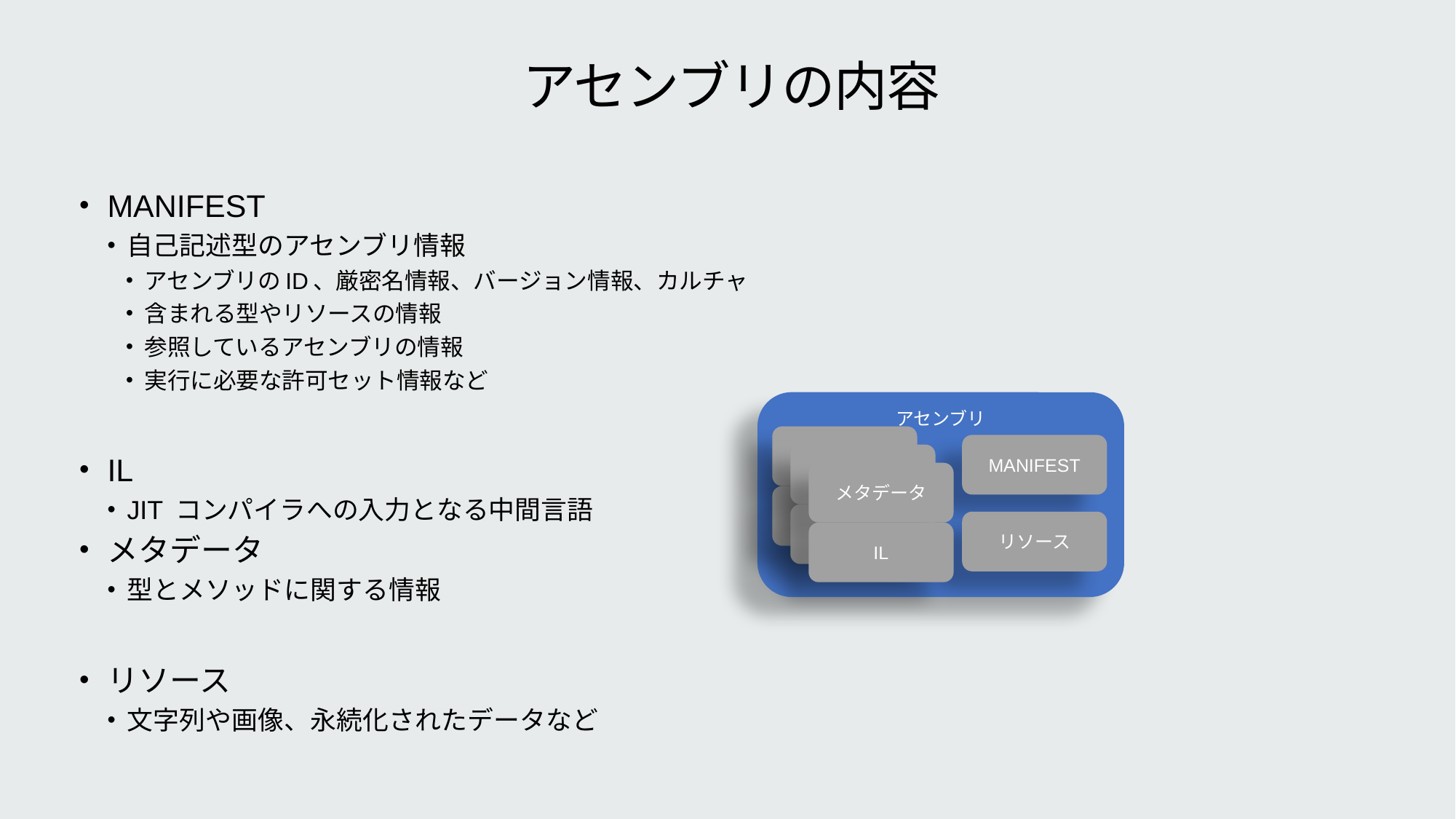

# アセンブリの内容
MANIFEST
自己記述型のアセンブリ情報
アセンブリのID、厳密名情報、バージョン情報、カルチャ
含まれる型やリソースの情報
参照しているアセンブリの情報
実行に必要な許可セット情報など

IL
JIT コンパイラへの入力となる中間言語
メタデータ
型とメソッドに関する情報

リソース
文字列や画像、永続化されたデータなど
アセンブリ
メタデータ
IL
MANIFEST
メタデータ
IL
メタデータ
IL
リソース